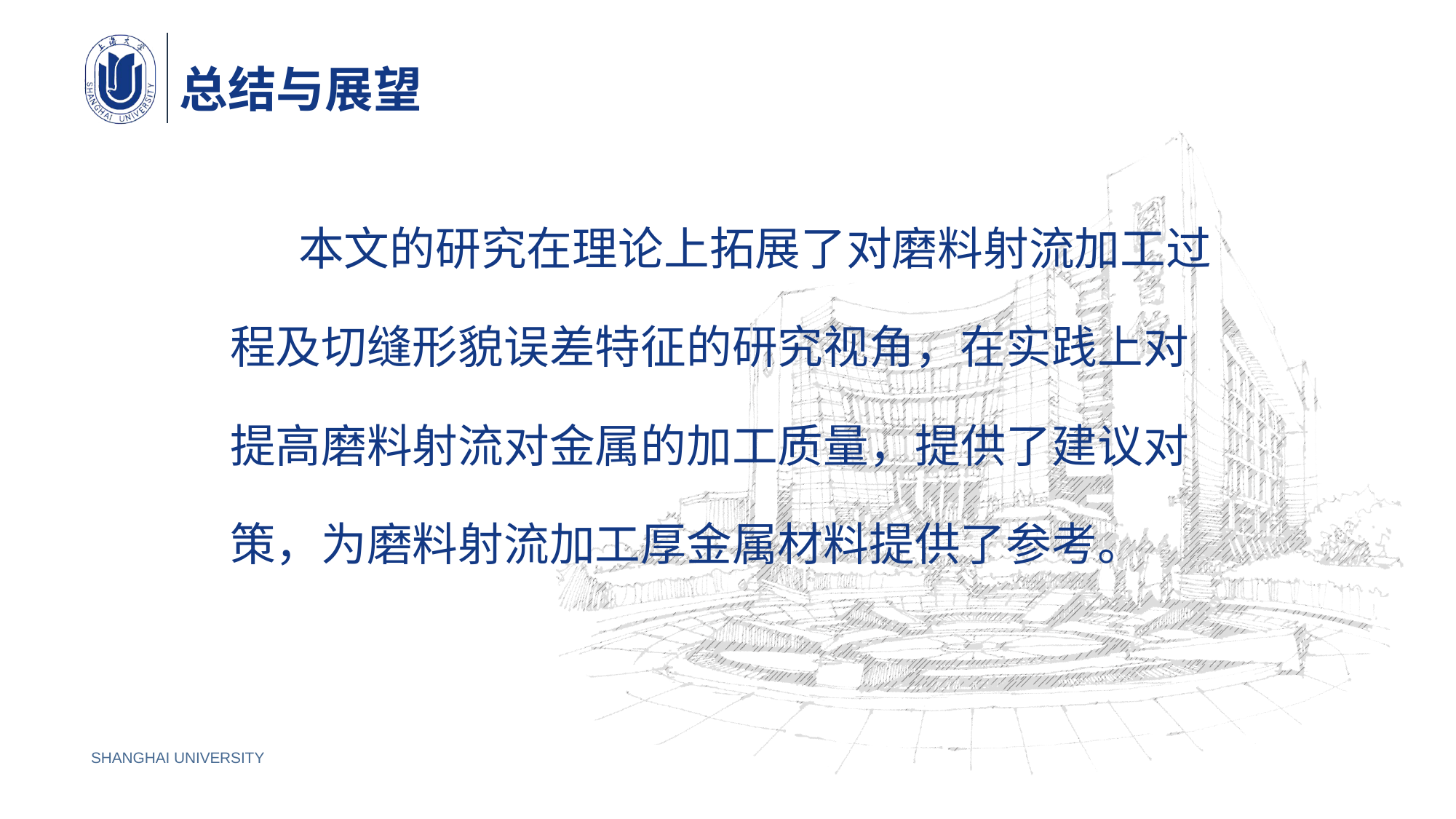

# 总结与展望
　　本文的研究在理论上拓展了对磨料射流加工过程及切缝形貌误差特征的研究视角，在实践上对提高磨料射流对金属的加工质量，提供了建议对策，为磨料射流加工厚金属材料提供了参考。
SHANGHAI UNIVERSITY
31